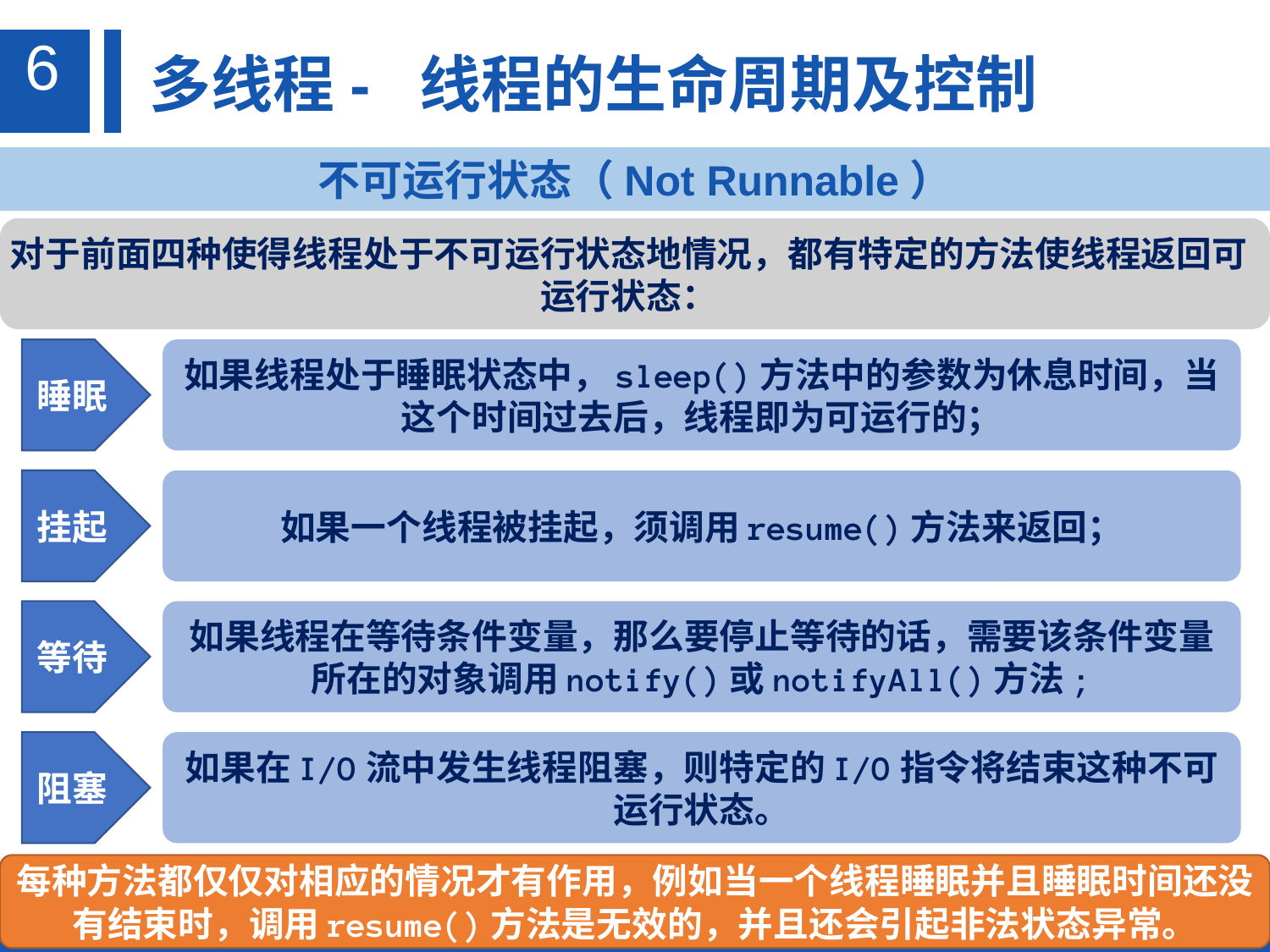

6
多线程-  线程的生命周期及控制
不可运行状态（Not Runnable）
对于前面四种使得线程处于不可运行状态地情况，都有特定的方法使线程返回可运行状态：
睡眠
如果线程处于睡眠状态中，sleep()方法中的参数为休息时间，当这个时间过去后，线程即为可运行的；
挂起
如果一个线程被挂起，须调用resume()方法来返回；
等待
如果线程在等待条件变量，那么要停止等待的话，需要该条件变量所在的对象调用notify()或notifyAll()方法;
阻塞
如果在I/O流中发生线程阻塞，则特定的I/O指令将结束这种不可运行状态。
每种方法都仅仅对相应的情况才有作用，例如当一个线程睡眠并且睡眠时间还没有结束时，调用resume()方法是无效的，并且还会引起非法状态异常。